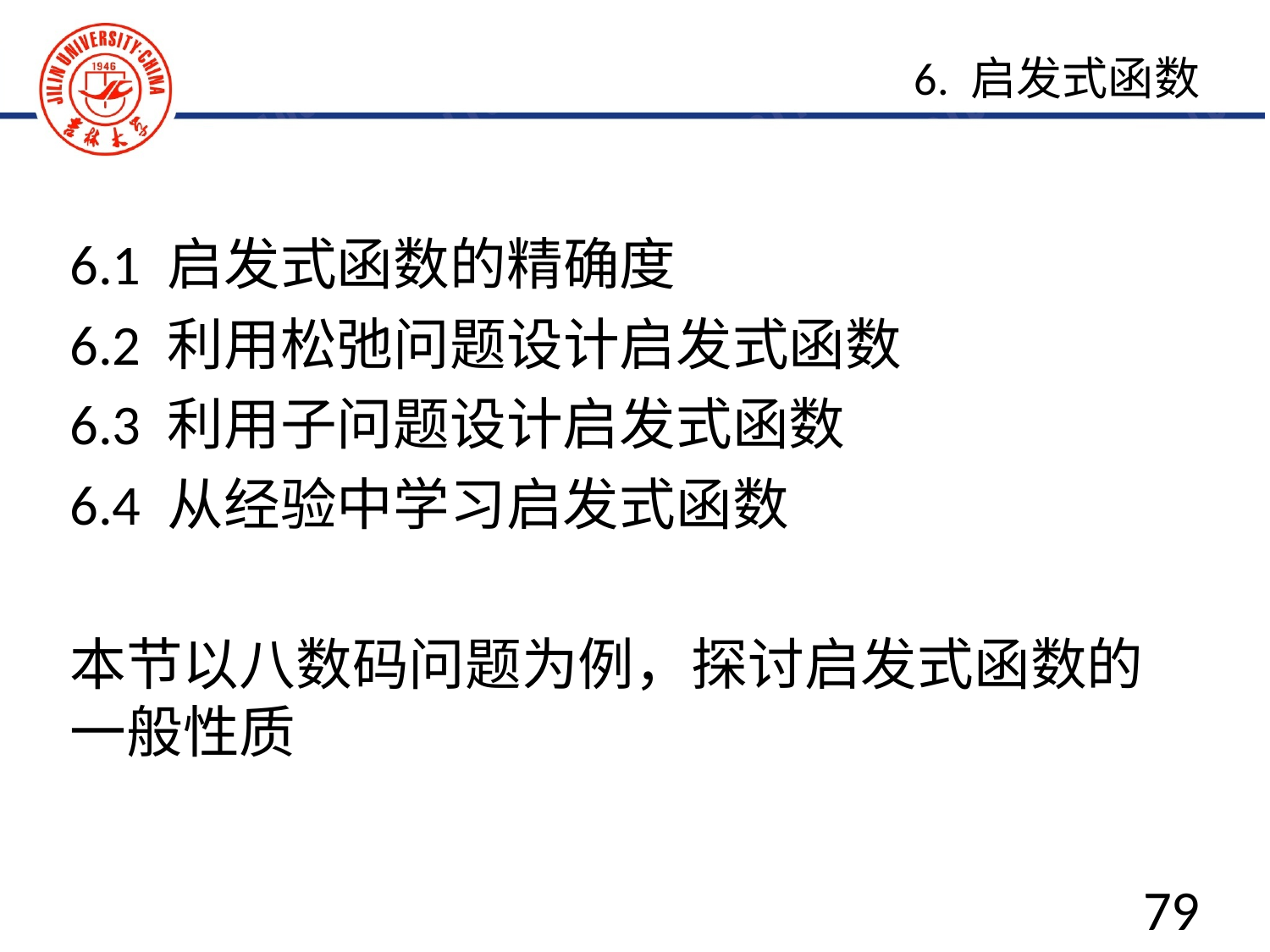

6. 启发式函数
6.1 启发式函数的精确度
6.2 利用松弛问题设计启发式函数
6.3 利用子问题设计启发式函数
6.4 从经验中学习启发式函数

本节以八数码问题为例，探讨启发式函数的一般性质
79